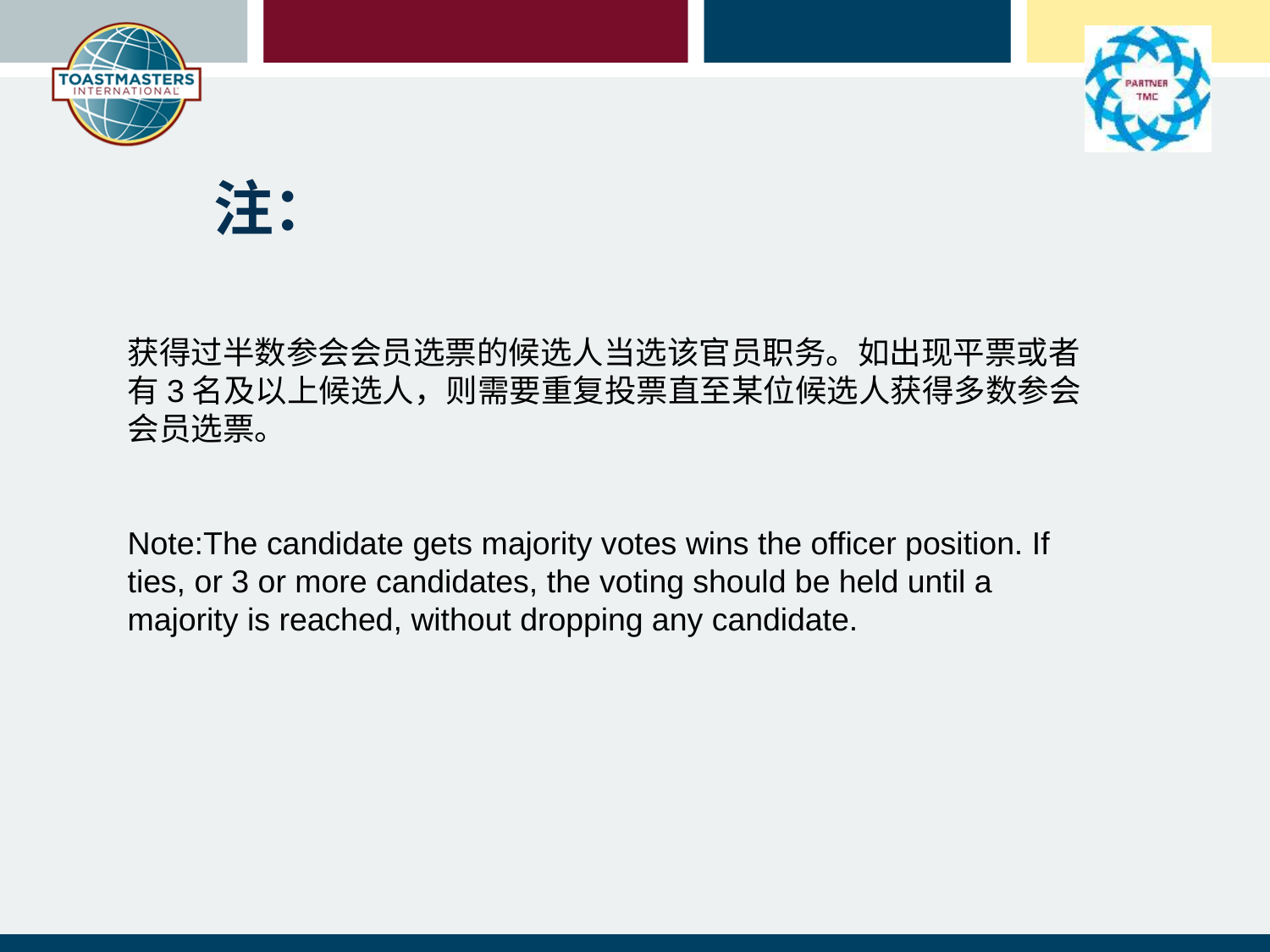

注：
获得过半数参会会员选票的候选人当选该官员职务。如出现平票或者有3名及以上候选人，则需要重复投票直至某位候选人获得多数参会会员选票。

Note:The candidate gets majority votes wins the officer position. If ties, or 3 or more candidates, the voting should be held until a majority is reached, without dropping any candidate.